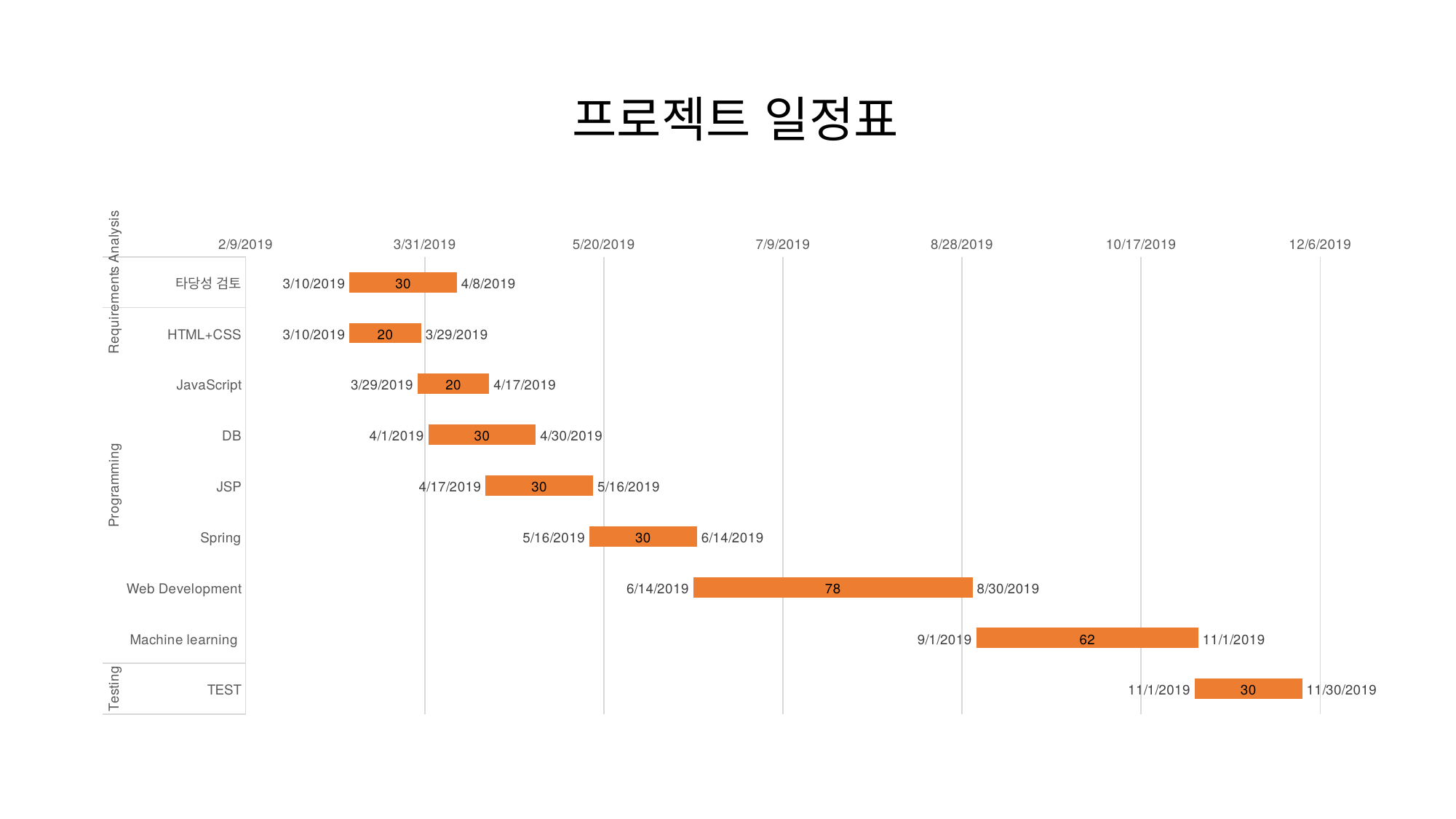

# 프로젝트 일정표

### Chart

| Category | 시작일 | 기간 | 종료일 |
|---|---|---|---|
| 타당성 검토 | 43534.0 | 30.0 | 43563.0 |
| HTML+CSS | 43534.0 | 20.0 | 43553.0 |
| JavaScript | 43553.0 | 20.0 | 43572.0 |
| DB | 43556.0 | 30.0 | 43585.0 |
| JSP | 43572.0 | 30.0 | 43601.0 |
| Spring | 43601.0 | 30.0 | 43630.0 |
| Web Development | 43630.0 | 78.0 | 43707.0 |
| Machine learning  | 43709.0 | 62.0 | 43770.0 |
| TEST | 43770.0 | 30.0 | 43799.0 |